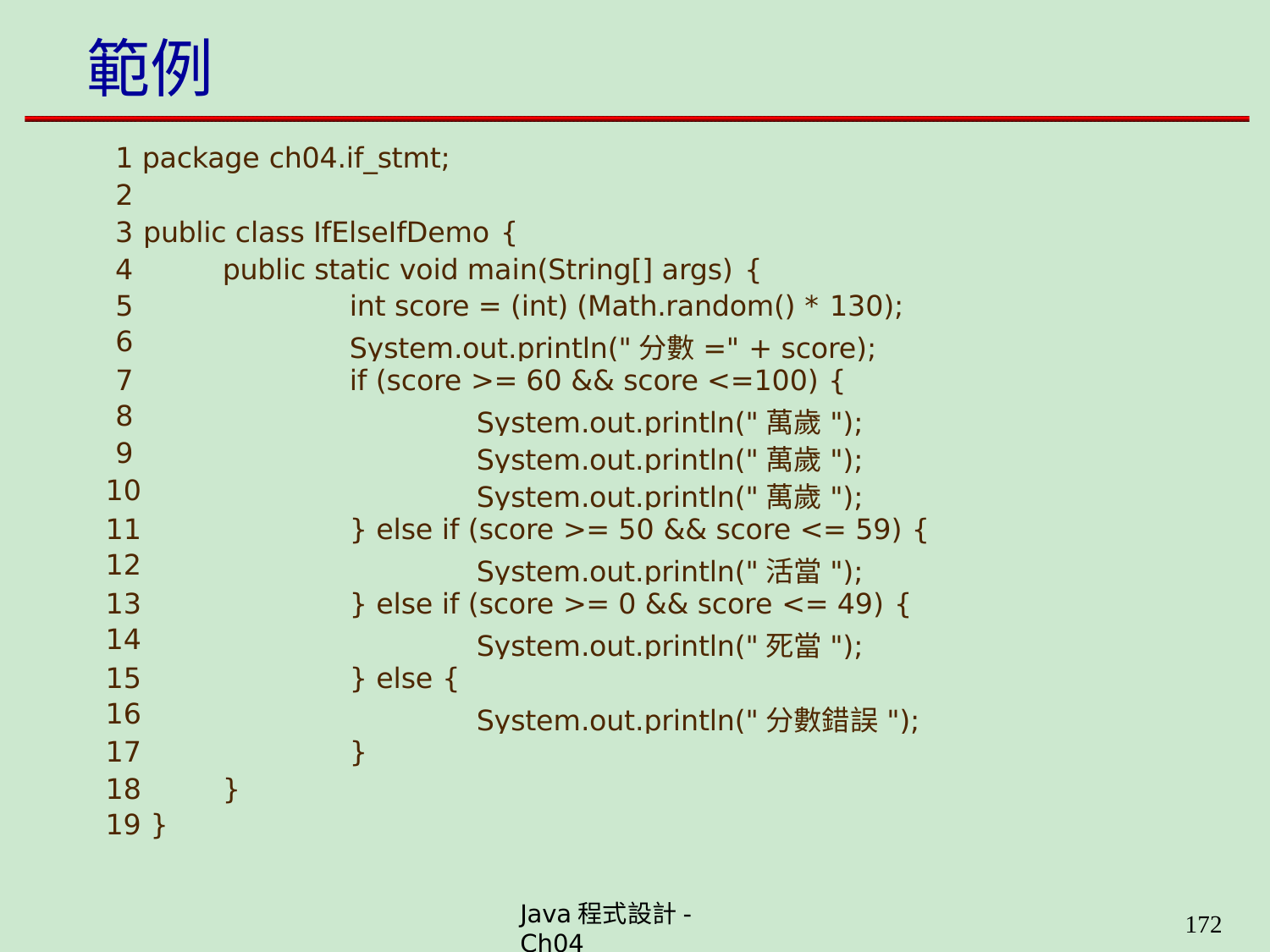

# 範例
1 package ch04.if_stmt;
2
public class IfElseIfDemo {
public static void main(String[] args) {
| 5 |  | int score = (int) (Math.random() \* 130); |
| --- | --- | --- |
| 6 |  | System.out.println("分數=" + score); |
| 7 |  | if (score >= 60 && score <=100) { |
| 8 |  | System.out.println("萬歲"); |
| 9 |  | System.out.println("萬歲"); |
| 10 |  | System.out.println("萬歲"); |
| 11 |  | } else if (score >= 50 && score <= 59) { |
| 12 |  | System.out.println("活當"); |
| 13 |  | } else if (score >= 0 && score <= 49) { |
| 14 |  | System.out.println("死當"); |
| 15 |  | } else { |
| 16 |  | System.out.println("分數錯誤"); |
| 17 |  | } |
| 18 19 } | } |  |
Java程式設計-Ch04
172